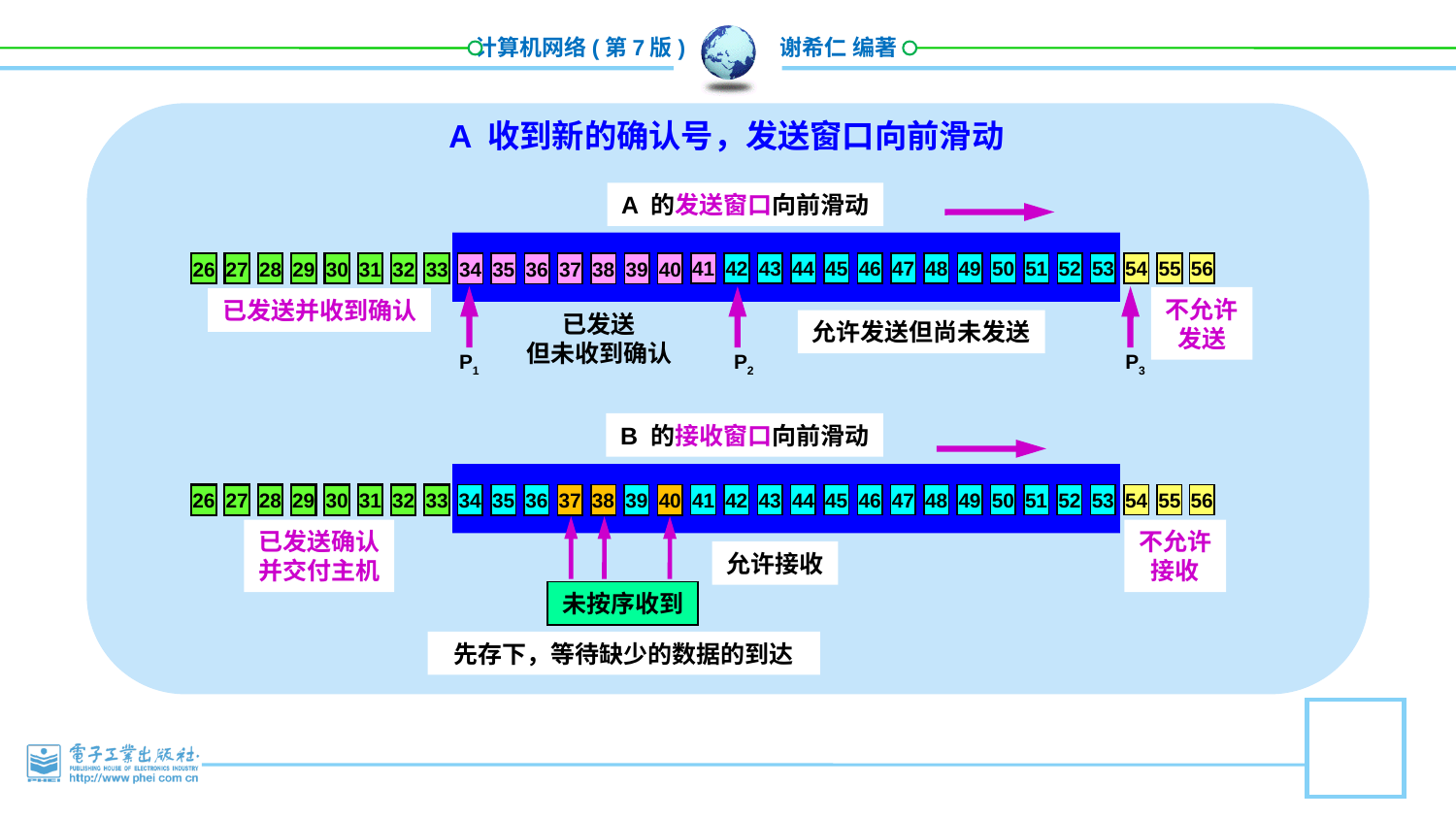

A 收到新的确认号，发送窗口向前滑动

A 的发送窗口向前滑动

41
42
43
44
45
46
47
48
49
50
51
52
53
54
55
56
34
35
36
37
26
27
28
29
30
31
32
33
38
39
40

不允许
发送
已发送并收到确认
已发送
但未收到确认
允许发送但尚未发送
P1
P2
P3

B 的接收窗口向前滑动

41
42
43
44
45
46
47
48
49
50
51
52
53
54
55
56
26
27
28
29
30
31
32
33
34
35
36
37
38
39
40

已发送确认
并交付主机
不允许
接收
允许接收
未按序收到
先存下，等待缺少的数据的到达